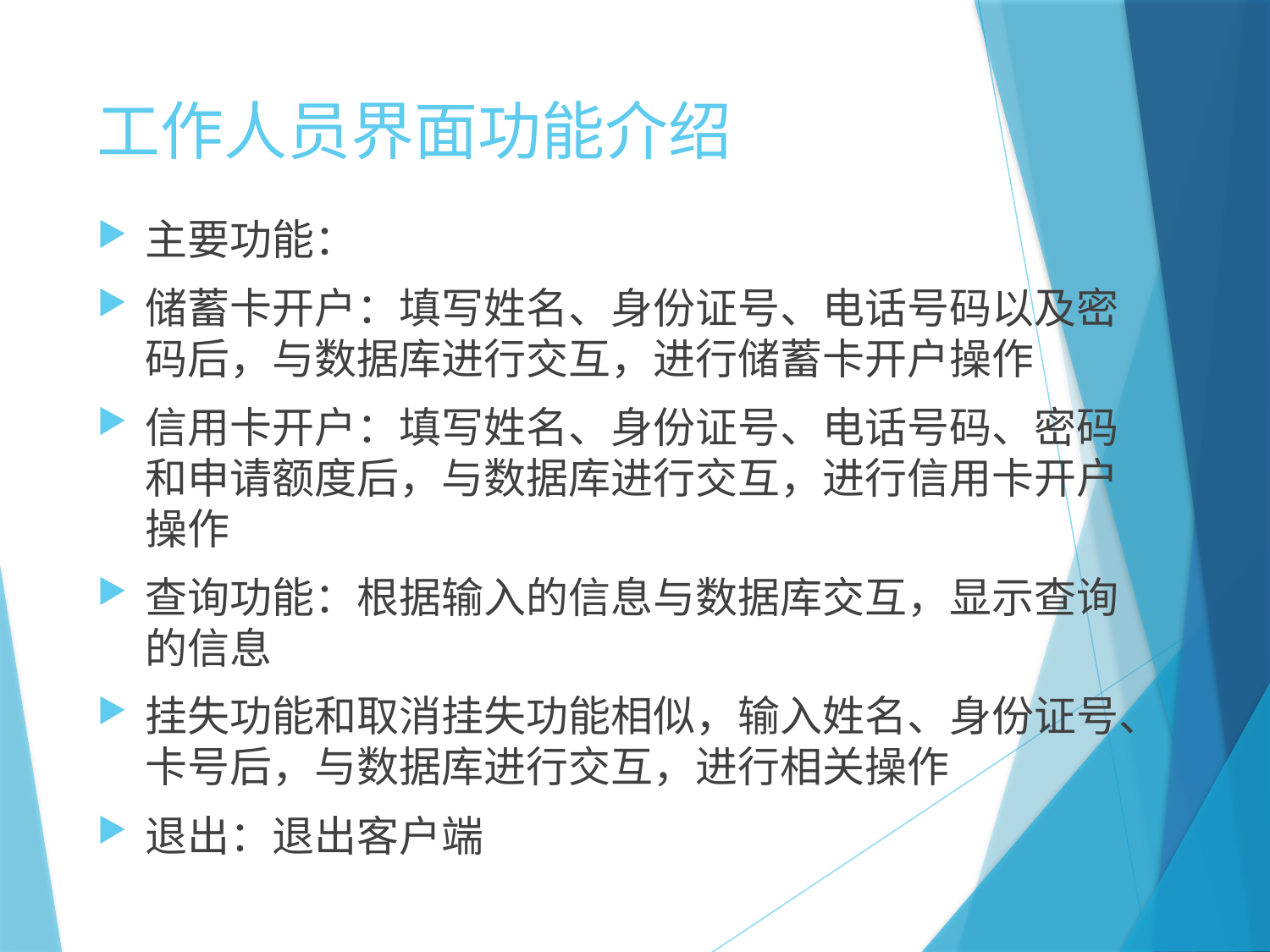

# 工作人员界面功能介绍
主要功能：
储蓄卡开户：填写姓名、身份证号、电话号码以及密码后，与数据库进行交互，进行储蓄卡开户操作
信用卡开户：填写姓名、身份证号、电话号码、密码和申请额度后，与数据库进行交互，进行信用卡开户操作
查询功能：根据输入的信息与数据库交互，显示查询的信息
挂失功能和取消挂失功能相似，输入姓名、身份证号、卡号后，与数据库进行交互，进行相关操作
退出：退出客户端